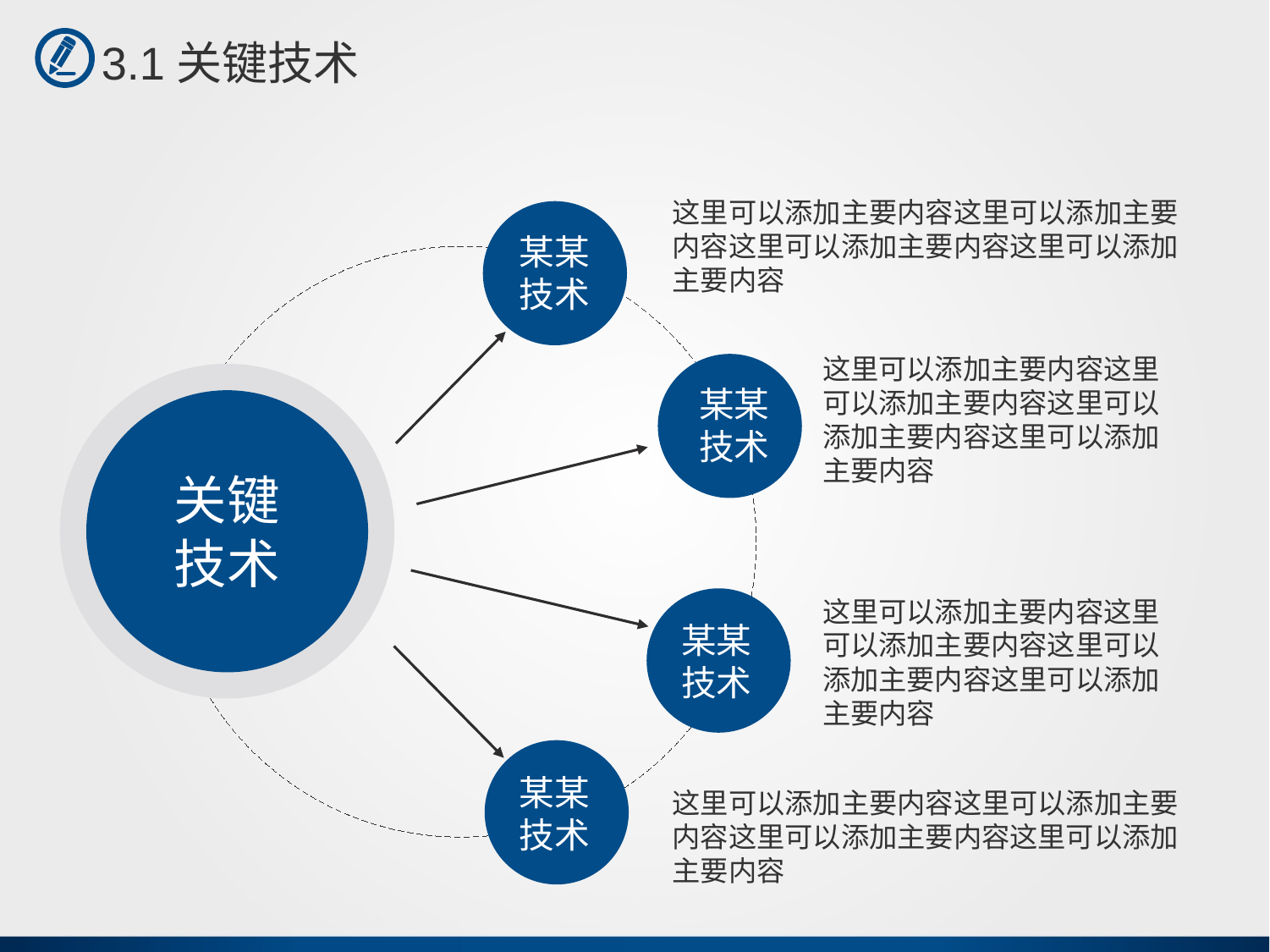

3.1关键技术
这里可以添加主要内容这里可以添加主要内容这里可以添加主要内容这里可以添加主要内容

某某技术

这里可以添加主要内容这里可以添加主要内容这里可以添加主要内容这里可以添加主要内容

某某技术

关键技术

这里可以添加主要内容这里可以添加主要内容这里可以添加主要内容这里可以添加主要内容

某某技术

某某技术
这里可以添加主要内容这里可以添加主要内容这里可以添加主要内容这里可以添加主要内容